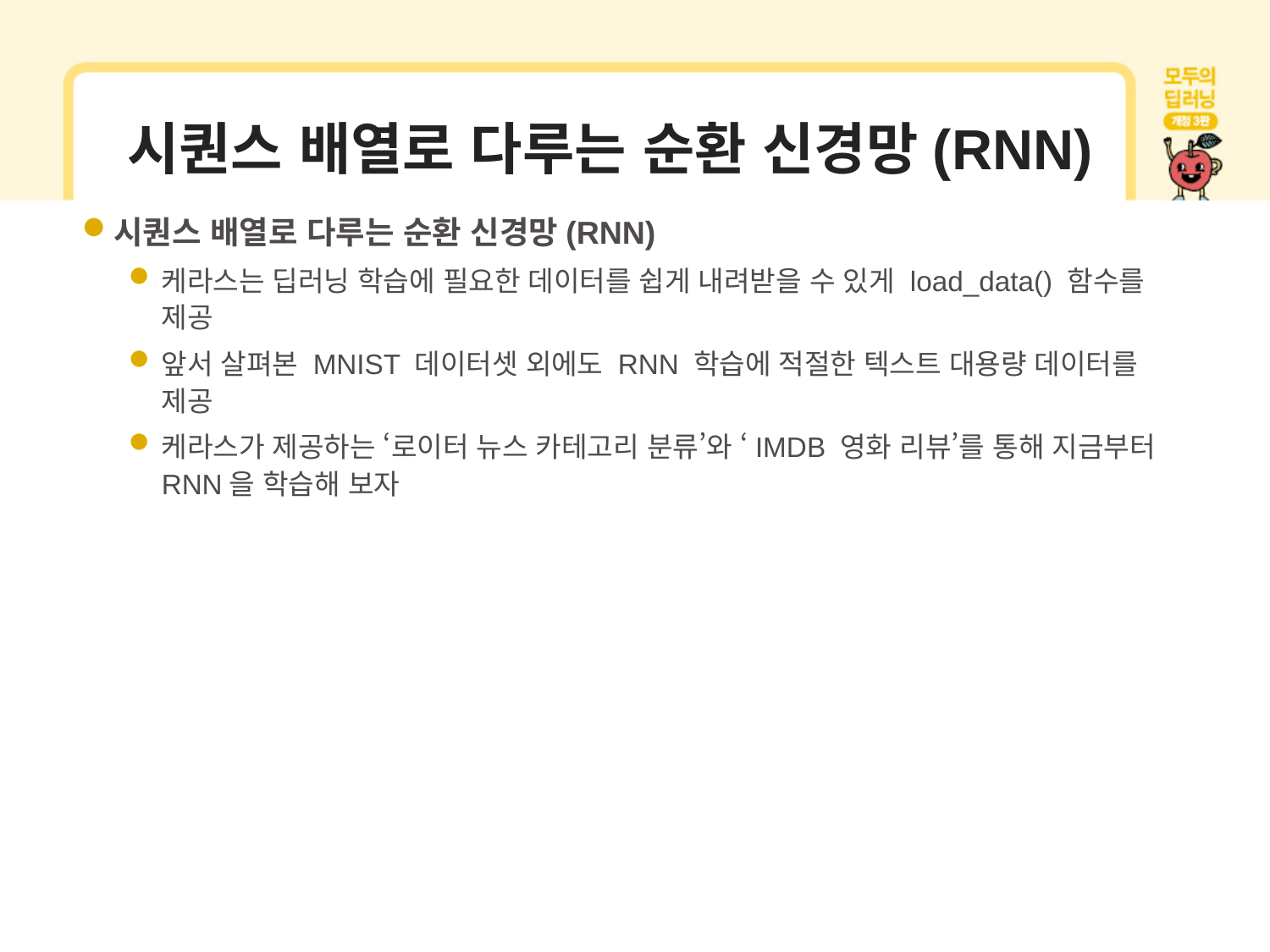

# 시퀀스 배열로 다루는 순환 신경망(RNN)
시퀀스 배열로 다루는 순환 신경망(RNN)
케라스는 딥러닝 학습에 필요한 데이터를 쉽게 내려받을 수 있게 load_data() 함수를 제공
앞서 살펴본 MNIST 데이터셋 외에도 RNN 학습에 적절한 텍스트 대용량 데이터를 제공
케라스가 제공하는 ‘로이터 뉴스 카테고리 분류’와 ‘IMDB 영화 리뷰’를 통해 지금부터 RNN을 학습해 보자